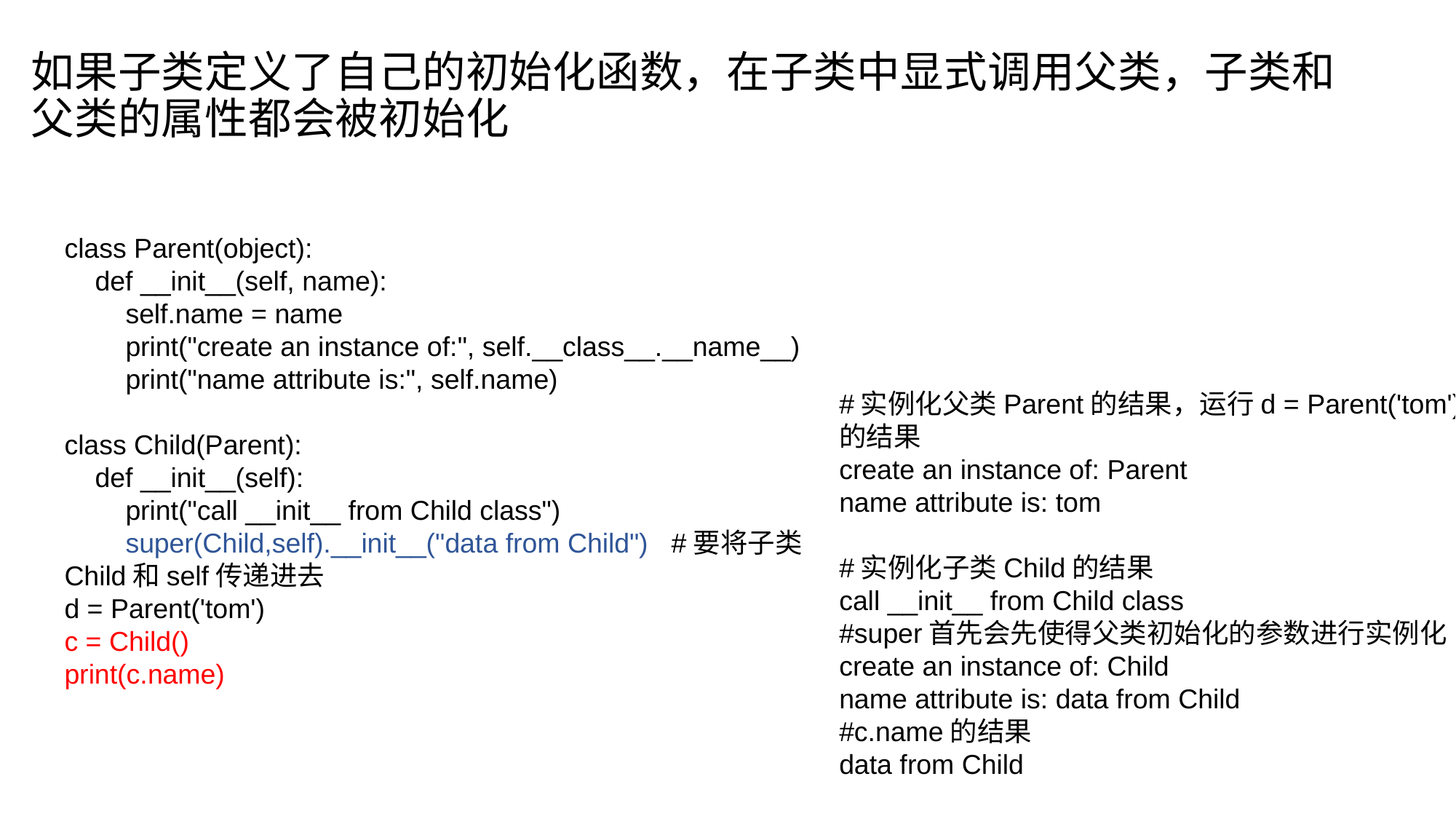

# 如果子类定义了自己的初始化函数，在子类中显式调用父类，子类和父类的属性都会被初始化
class Parent(object):
    def __init__(self, name):
        self.name = name
        print("create an instance of:", self.__class__.__name__)
        print("name attribute is:", self.name)

class Child(Parent):
    def __init__(self):
        print("call __init__ from Child class")
        super(Child,self).__init__("data from Child")   #要将子类Child和self传递进去
d = Parent('tom')
c = Child()
print(c.name)
#实例化父类Parent的结果，运行d = Parent('tom')
的结果
create an instance of: Parent
name attribute is: tom

#实例化子类Child的结果
call __init__ from Child class
#super首先会先使得父类初始化的参数进行实例化
create an instance of: Child
name attribute is: data from Child
#c.name的结果
data from Child